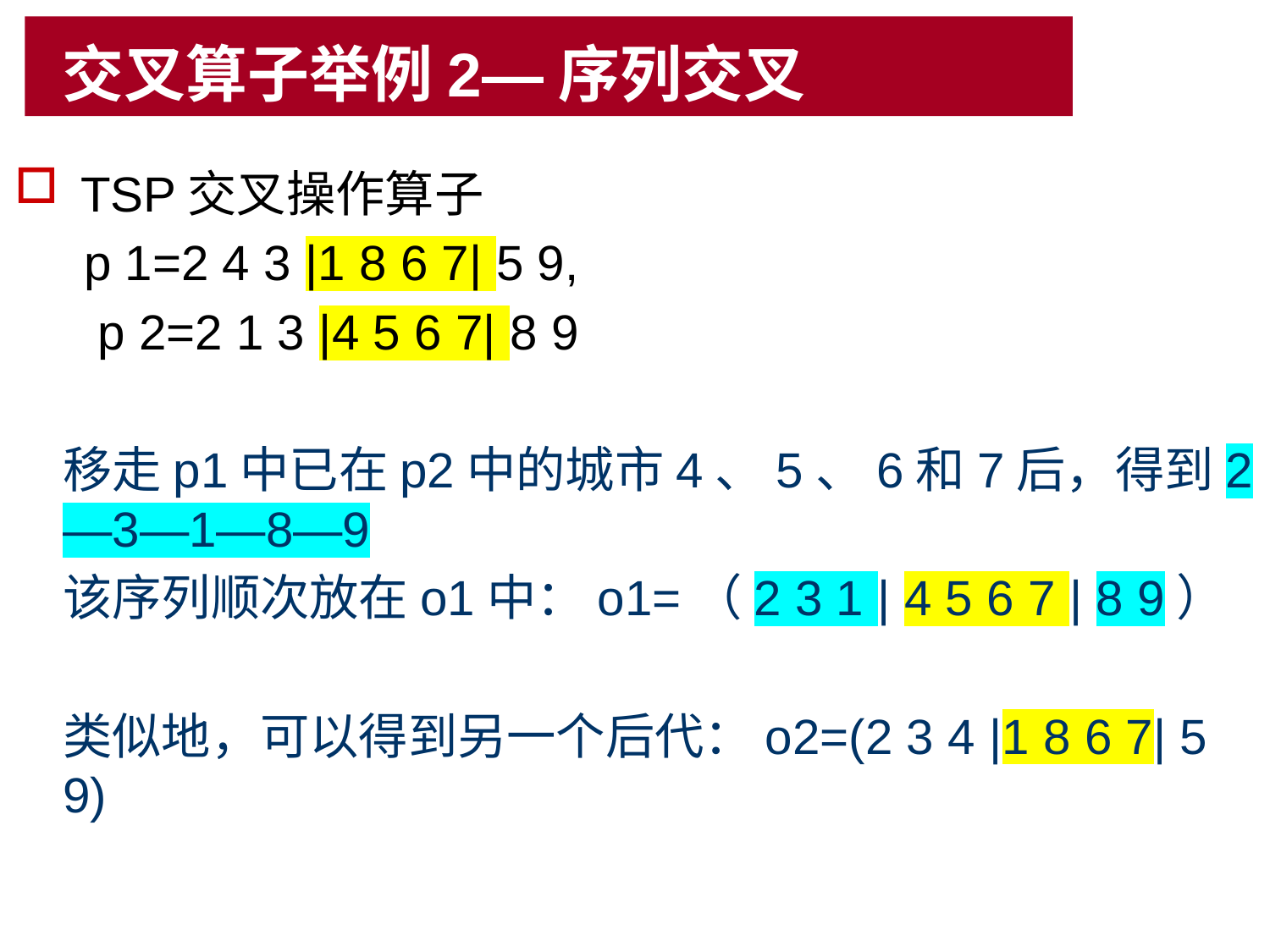

# 交叉算子举例2—序列交叉
TSP交叉操作算子
     p 1=2 4 3 |1 8 6 7| 5 9,
      p 2=2 1 3 |4 5 6 7| 8 9

移走p1中已在p2中的城市4、5、6和7后，得到2—3—1—8—9
该序列顺次放在o1中：o1=（2 3 1 | 4 5 6 7 | 8 9）

类似地，可以得到另一个后代：o2=(2 3 4 |1 8 6 7| 5 9)